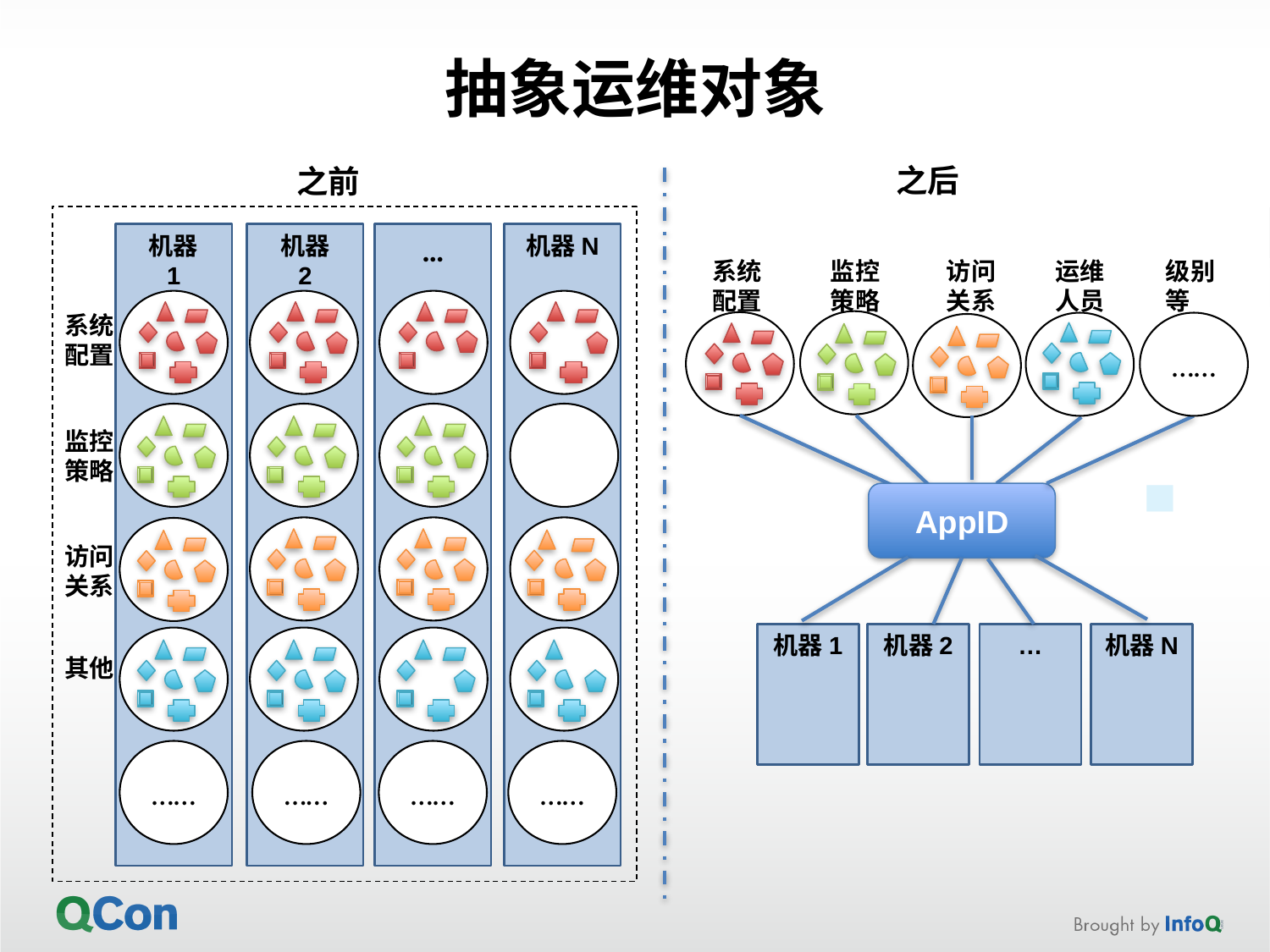

# 抽象运维对象
之后
之前

机器
1
机器
2
…
机器N
系统配置
监控
策略
访问关系
运维人员
级别等

系统配置

……

监控策略
AppID

访问关系
机器1
机器2
…
机器N

其他
……
……
……
……